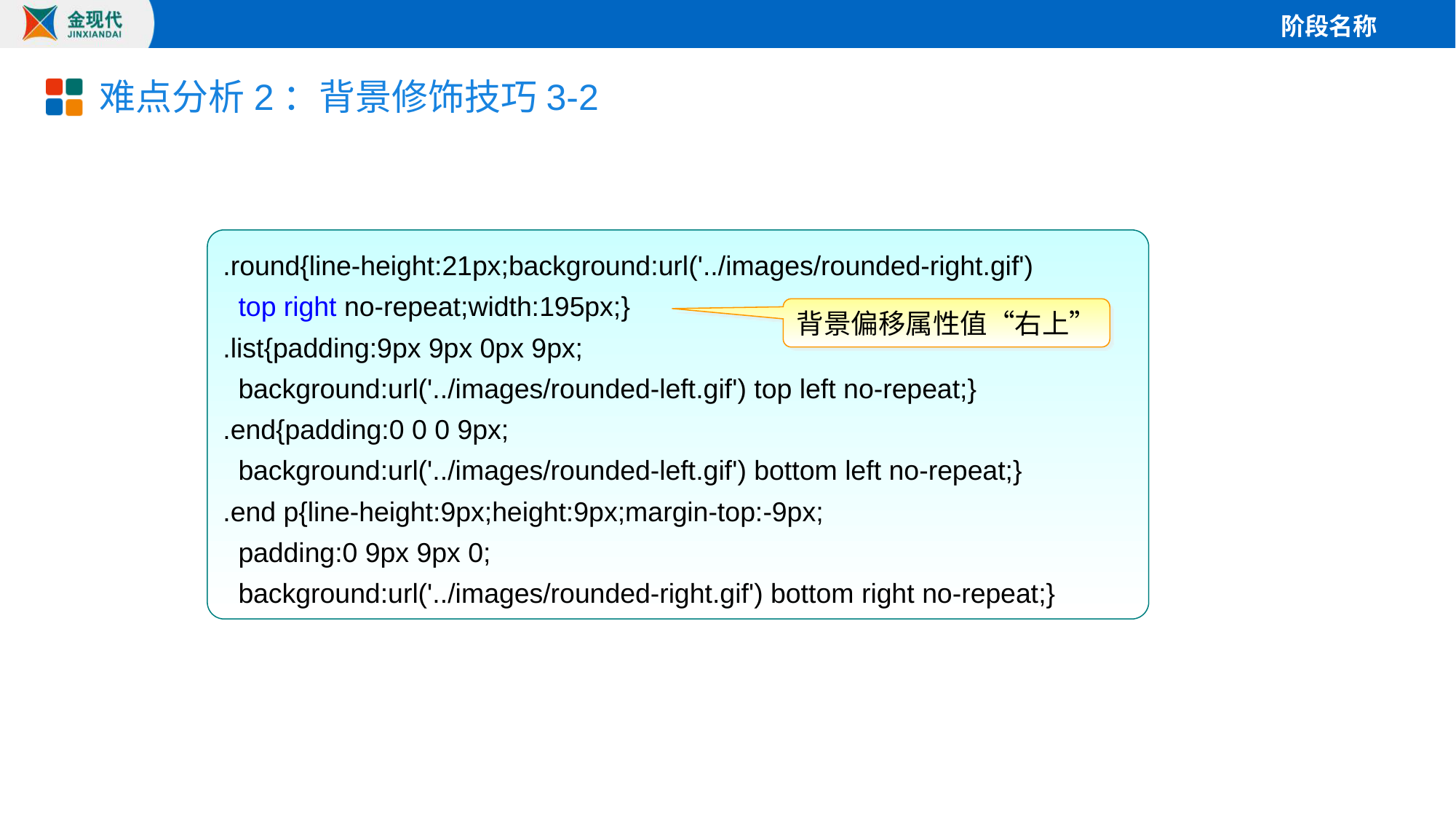

# 难点分析2：背景修饰技巧3-2
.round{line-height:21px;background:url('../images/rounded-right.gif')
  top right no-repeat;width:195px;}
.list{padding:9px 9px 0px 9px;
  background:url('../images/rounded-left.gif') top left no-repeat;}
.end{padding:0 0 0 9px;
  background:url('../images/rounded-left.gif') bottom left no-repeat;}
.end p{line-height:9px;height:9px;margin-top:-9px;
  padding:0 9px 9px 0;
  background:url('../images/rounded-right.gif') bottom right no-repeat;}
背景偏移属性值“右上”
CSS代码